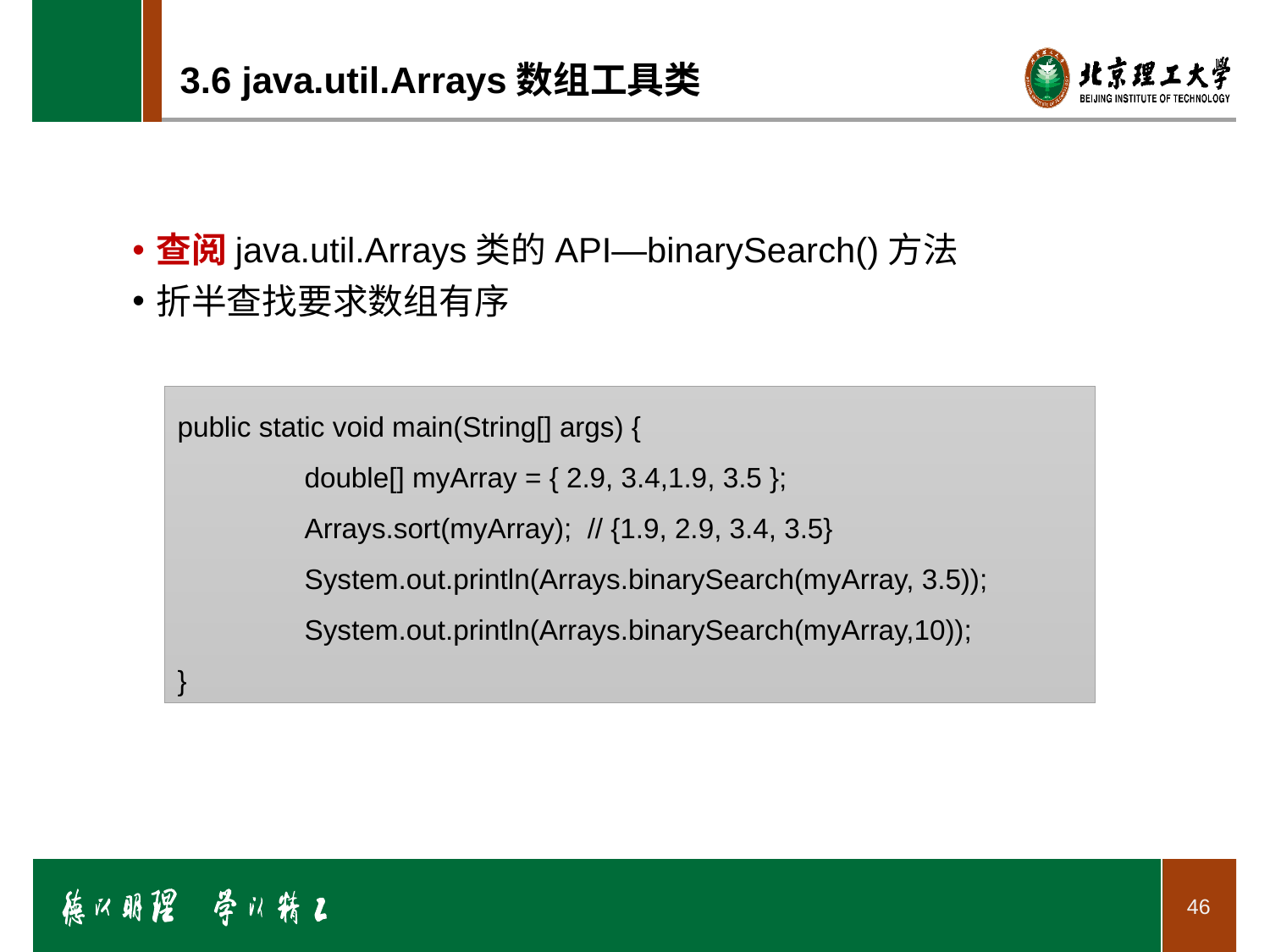

# 3.6 java.util.Arrays数组工具类
查阅java.util.Arrays类的API—binarySearch()方法
折半查找要求数组有序
public static void main(String[] args) {
	double[] myArray = { 2.9, 3.4,1.9, 3.5 };
	Arrays.sort(myArray);  // {1.9, 2.9, 3.4, 3.5}
	System.out.println(Arrays.binarySearch(myArray, 3.5));
	System.out.println(Arrays.binarySearch(myArray,10));
}

46